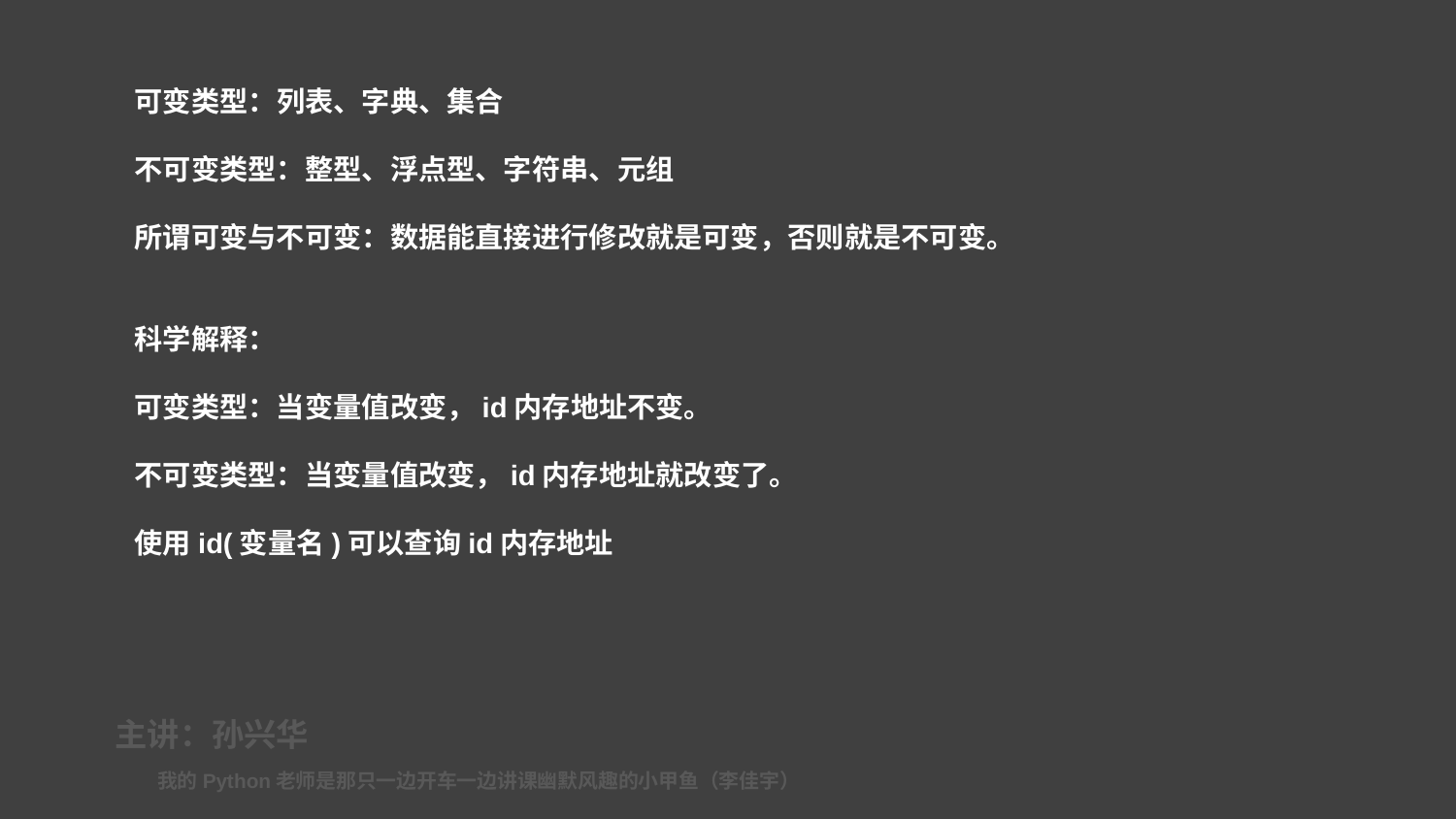

可变类型：列表、字典、集合

不可变类型：整型、浮点型、字符串、元组

所谓可变与不可变：数据能直接进行修改就是可变，否则就是不可变。

科学解释：

可变类型：当变量值改变，id内存地址不变。

不可变类型：当变量值改变，id内存地址就改变了。

使用id(变量名)可以查询id内存地址